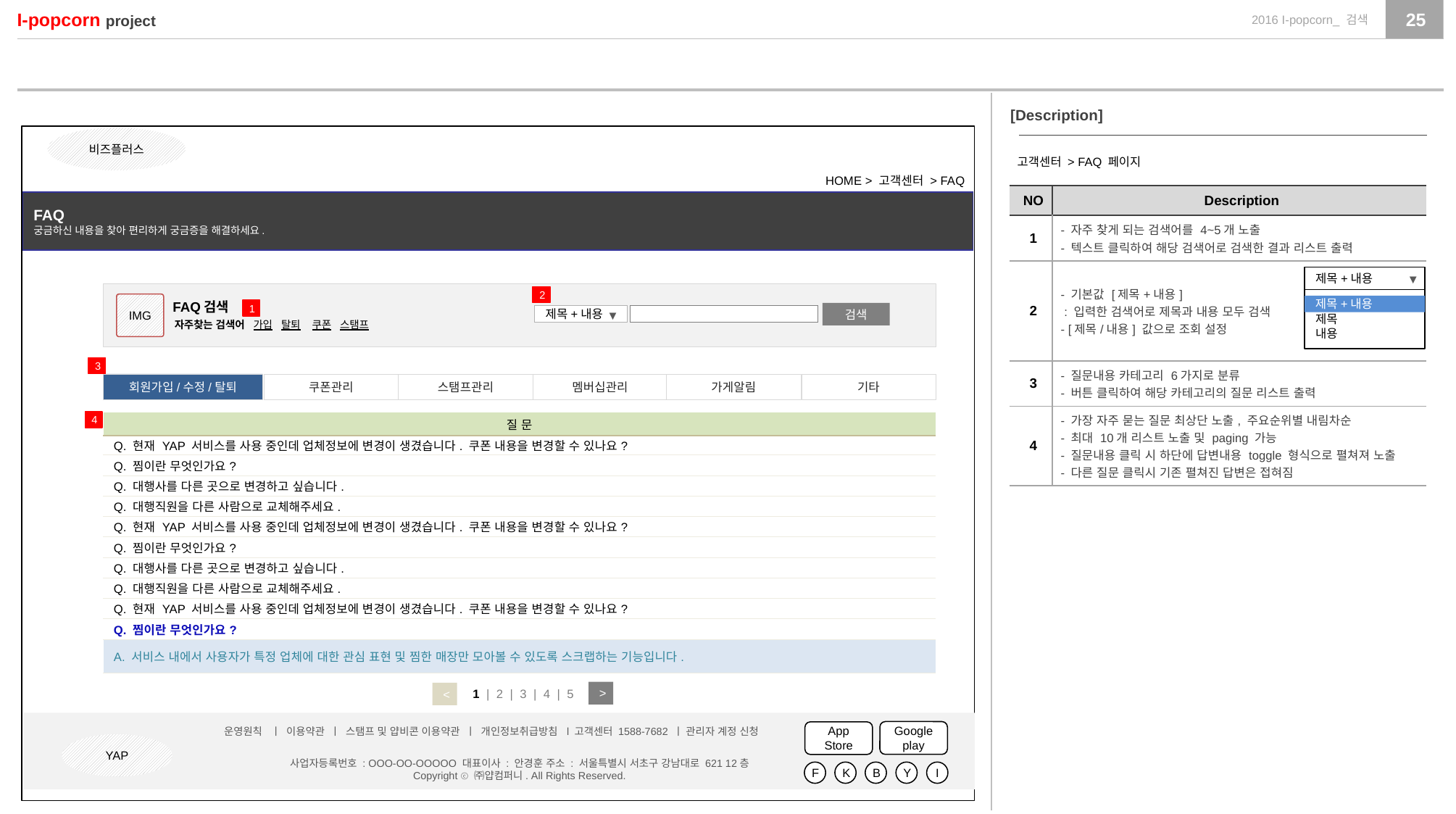

[Description]

비즈플러스
고객센터 > FAQ 페이지
HOME > 고객센터 > FAQ
| NO | Description |
| --- | --- |
| 1 | - 자주 찾게 되는 검색어를 4~5개 노출 - 텍스트 클릭하여 해당 검색어로 검색한 결과 리스트 출력 |
| 2 | - 기본값 [제목+내용] : 입력한 검색어로 제목과 내용 모두 검색 - [제목/내용] 값으로 조회 설정 |
| 3 | - 질문내용 카테고리 6가지로 분류 - 버튼 클릭하여 해당 카테고리의 질문 리스트 출력 |
| 4 | - 가장 자주 묻는 질문 최상단 노출, 주요순위별 내림차순 - 최대 10개 리스트 노출 및 paging 가능 - 질문내용 클릭 시 하단에 답변내용 toggle 형식으로 펼쳐져 노출 - 다른 질문 클릭시 기존 펼쳐진 답변은 접혀짐 |
FAQ
궁금하신 내용을 찾아 편리하게 궁금증을 해결하세요.
제목+내용
▼
-전체-
제목
내용
제목+내용
                 FAQ검색
               자주찾는 검색어   가입   탈퇴    쿠폰   스탬프
2
IMG
1
검색
제목+내용

▼
3
회원가입/수정/탈퇴
쿠폰관리
스탬프관리
멤버십관리
가게알림
기타
4
| 질 문 |
| --- |
| Q. 현재 YAP 서비스를 사용 중인데 업체정보에 변경이 생겼습니다. 쿠폰 내용을 변경할 수 있나요? |
| Q. 찜이란 무엇인가요? |
| Q. 대행사를 다른 곳으로 변경하고 싶습니다. |
| Q. 대행직원을 다른 사람으로 교체해주세요. |
| Q. 현재 YAP 서비스를 사용 중인데 업체정보에 변경이 생겼습니다. 쿠폰 내용을 변경할 수 있나요? |
| Q. 찜이란 무엇인가요? |
| Q. 대행사를 다른 곳으로 변경하고 싶습니다. |
| Q. 대행직원을 다른 사람으로 교체해주세요. |
| Q. 현재 YAP 서비스를 사용 중인데 업체정보에 변경이 생겼습니다. 쿠폰 내용을 변경할 수 있나요? |
| Q. 찜이란 무엇인가요? |
| A. 서비스 내에서 사용자가 특정 업체에 대한 관심 표현 및 찜한 매장만 모아볼 수 있도록 스크랩하는 기능입니다. |
1  |  2  |  3  |  4  |  5
>
<

운영원칙   ㅣ  이용약관  ㅣ  스탬프 및 얍비콘 이용약관  ㅣ  개인정보취급방침  l 고객센터 1588-7682 ㅣ 관리자 계정 신청
Google play
App Store
YAP
사업자등록번호 : OOO-OO-OOOOO 대표이사 : 안경훈 주소 : 서울특별시 서초구 강남대로 621 12층
Copyright ⓒ ㈜얍컴퍼니. All Rights Reserved.
F
K
B
Y
I